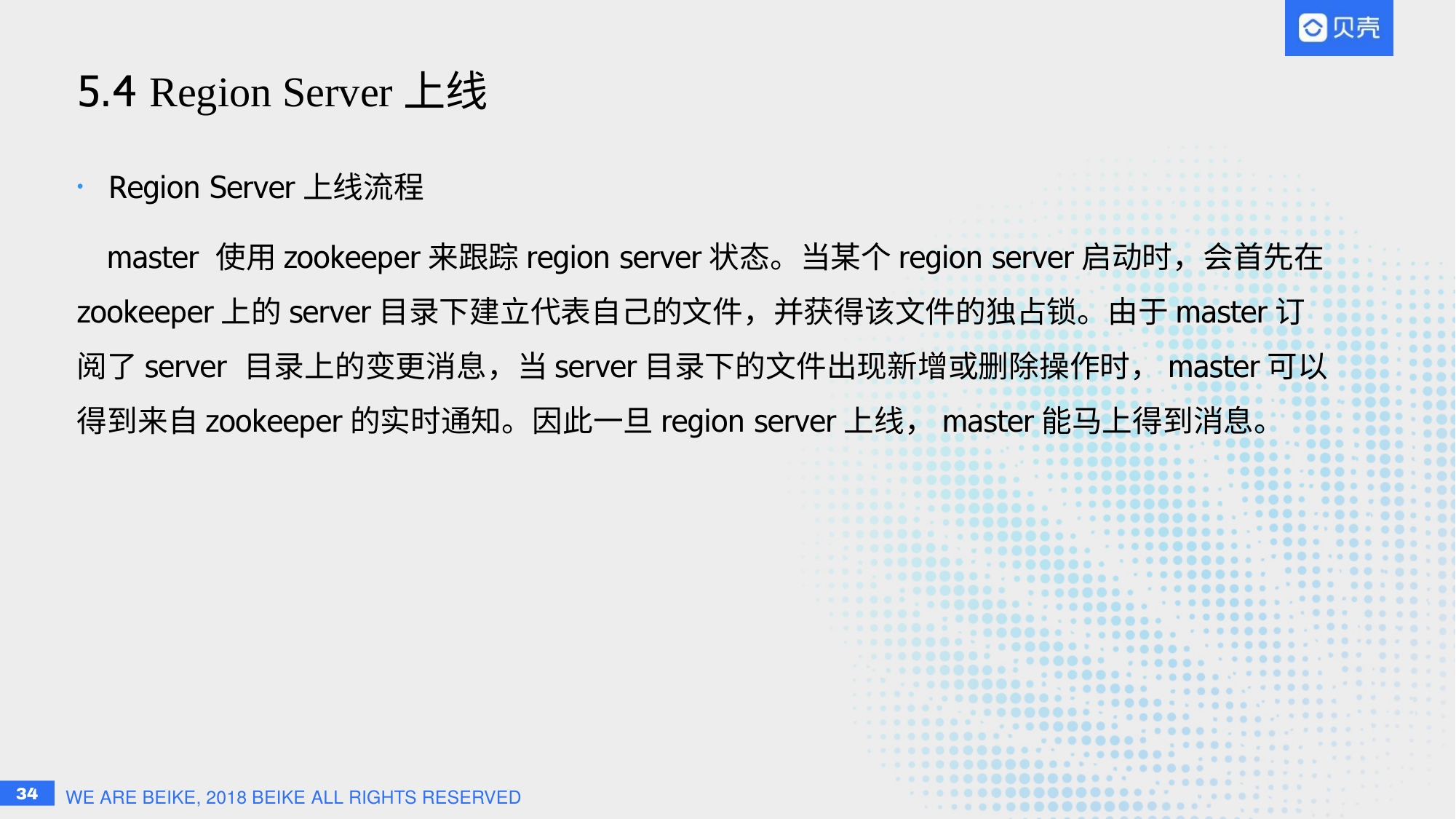

# 5.4 Region Server上线
 Region Server上线流程
master 使用zookeeper来跟踪region server状态。当某个region server启动时，会首先在zookeeper上的server目录下建立代表自己的文件，并获得该文件的独占锁。由于master订阅了server 目录上的变更消息，当server目录下的文件出现新增或删除操作时，master可以得到来自zookeeper的实时通知。因此一旦region server上线，master能马上得到消息。